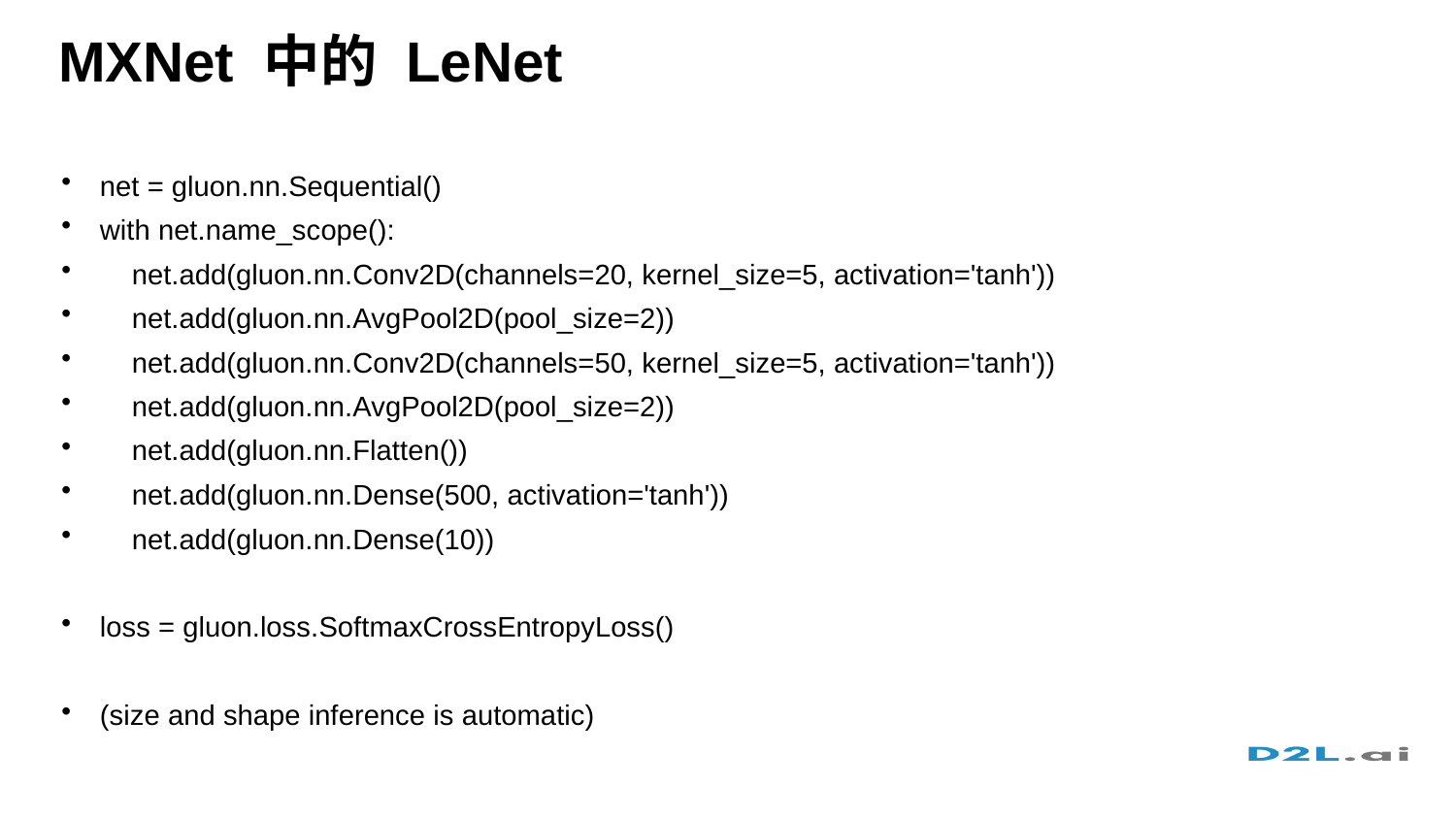

# MXNet 中的 LeNet
net = gluon.nn.Sequential()
with net.name_scope():
    net.add(gluon.nn.Conv2D(channels=20, kernel_size=5, activation='tanh'))
    net.add(gluon.nn.AvgPool2D(pool_size=2))
    net.add(gluon.nn.Conv2D(channels=50, kernel_size=5, activation='tanh'))
    net.add(gluon.nn.AvgPool2D(pool_size=2))
    net.add(gluon.nn.Flatten())
    net.add(gluon.nn.Dense(500, activation='tanh'))
    net.add(gluon.nn.Dense(10))

loss = gluon.loss.SoftmaxCrossEntropyLoss()

(size and shape inference is automatic)